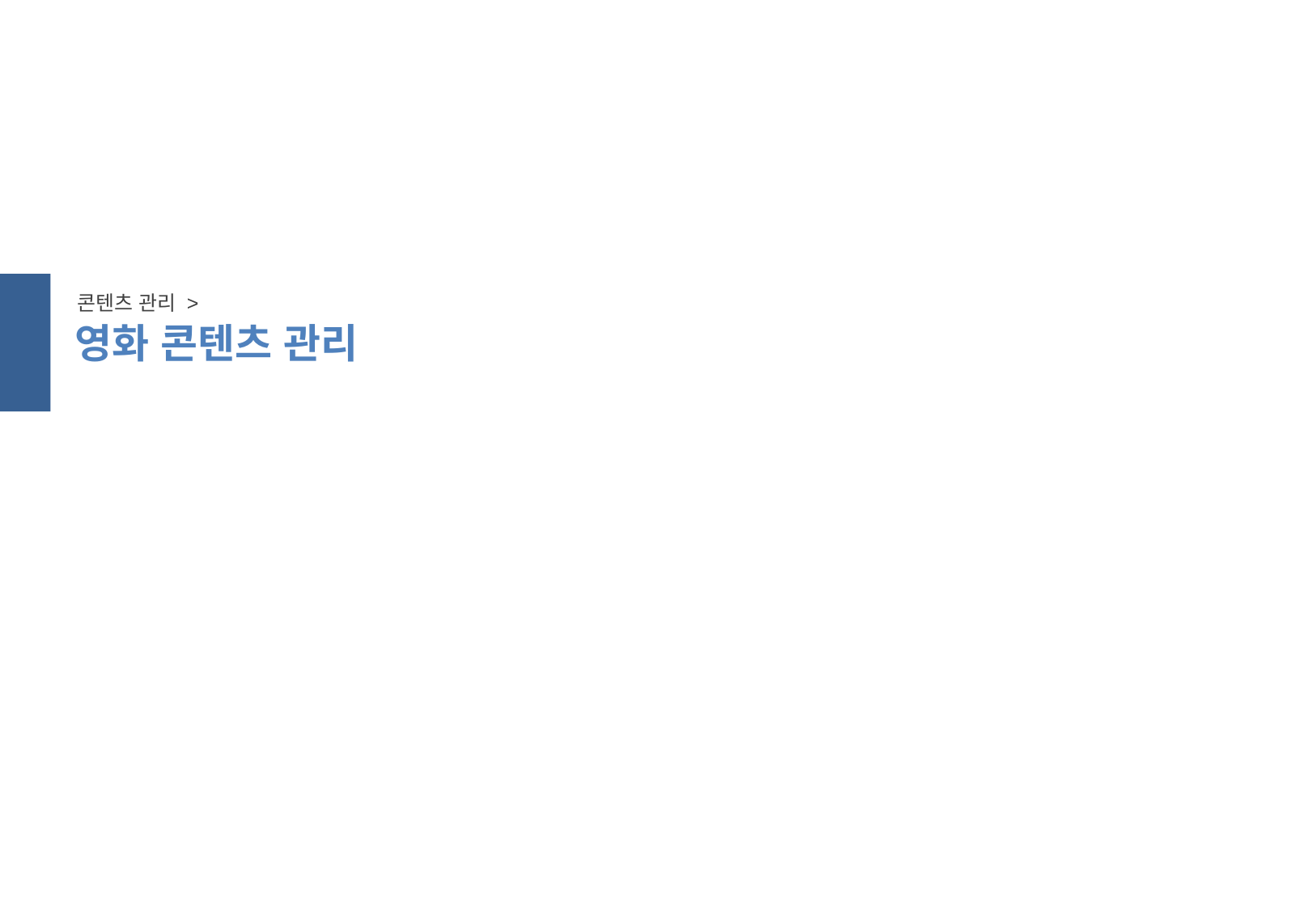

스크롤 방지

콘텐츠 관리 >
영화 콘텐츠 관리
스크롤 방지